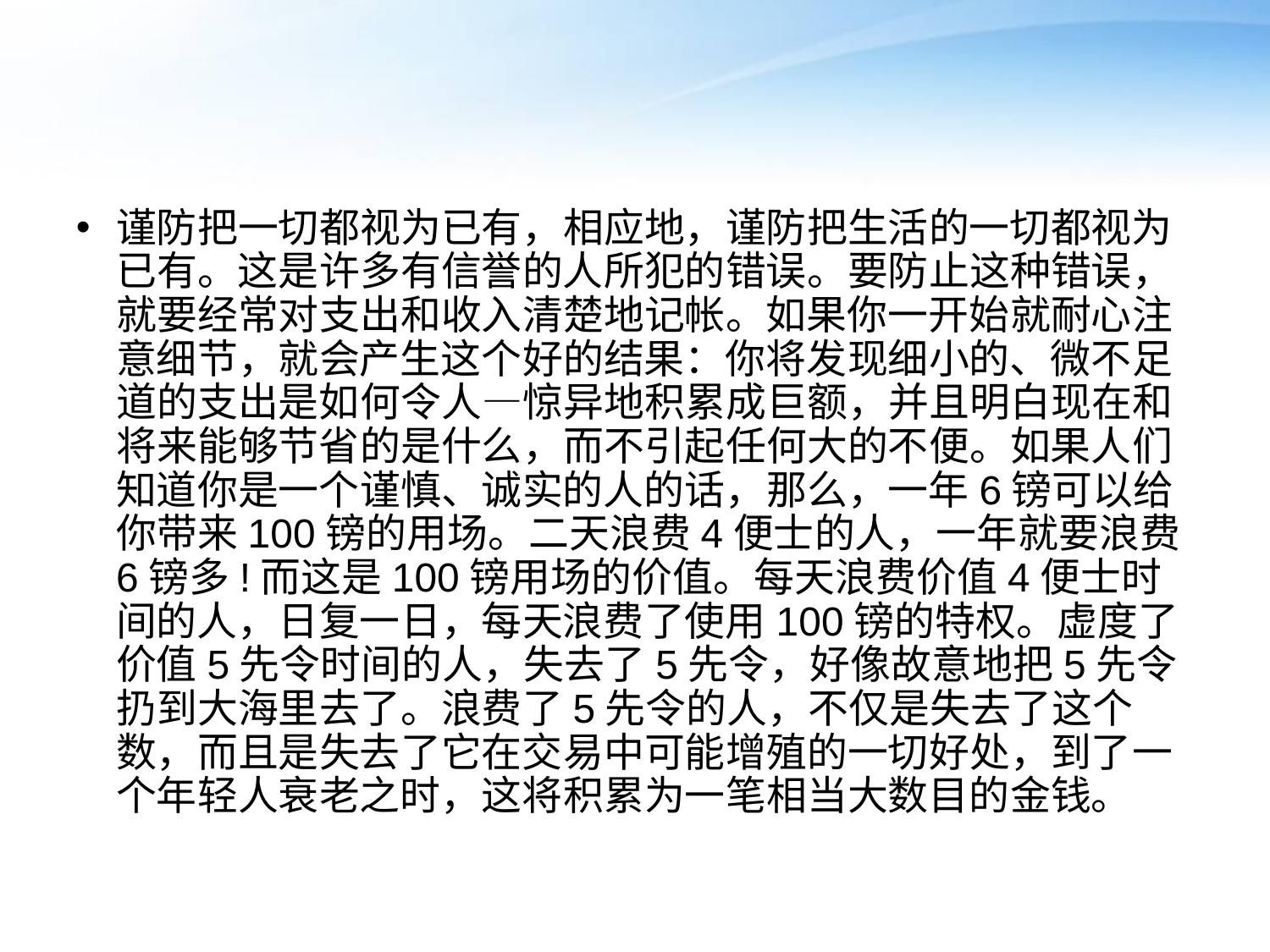

#
谨防把一切都视为已有，相应地，谨防把生活的一切都视为已有。这是许多有信誉的人所犯的错误。要防止这种错误，就要经常对支出和收入清楚地记帐。如果你一开始就耐心注意细节，就会产生这个好的结果：你将发现细小的、微不足道的支出是如何令人—惊异地积累成巨额，并且明白现在和将来能够节省的是什么，而不引起任何大的不便。如果人们知道你是一个谨慎、诚实的人的话，那么，一年6镑可以给你带来100镑的用场。二天浪费4便士的人，一年就要浪费6镑多!而这是100镑用场的价值。每天浪费价值4便士时间的人，日复一日，每天浪费了使用100镑的特权。虚度了价值5先令时间的人，失去了5先令，好像故意地把5先令扔到大海里去了。浪费了5先令的人，不仅是失去了这个数，而且是失去了它在交易中可能增殖的一切好处，到了一个年轻人衰老之时，这将积累为一笔相当大数目的金钱。